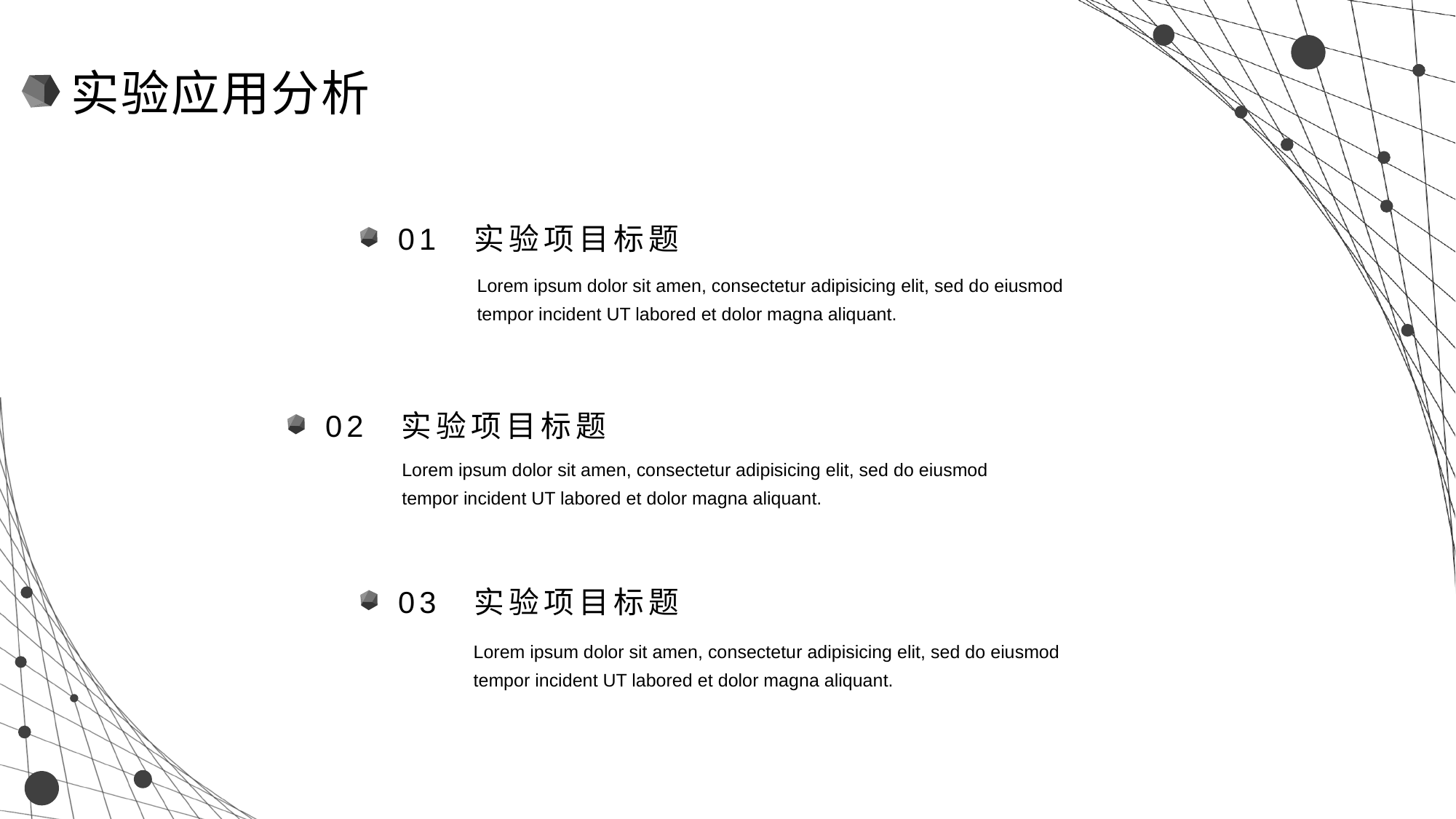

实验应用分析

01  实验项目标题

Lorem ipsum dolor sit amen, consectetur adipisicing elit, sed do eiusmod tempor incident UT labored et dolor magna aliquant.

02  实验项目标题

Lorem ipsum dolor sit amen, consectetur adipisicing elit, sed do eiusmod tempor incident UT labored et dolor magna aliquant.
03  实验项目标题

Lorem ipsum dolor sit amen, consectetur adipisicing elit, sed do eiusmod tempor incident UT labored et dolor magna aliquant.